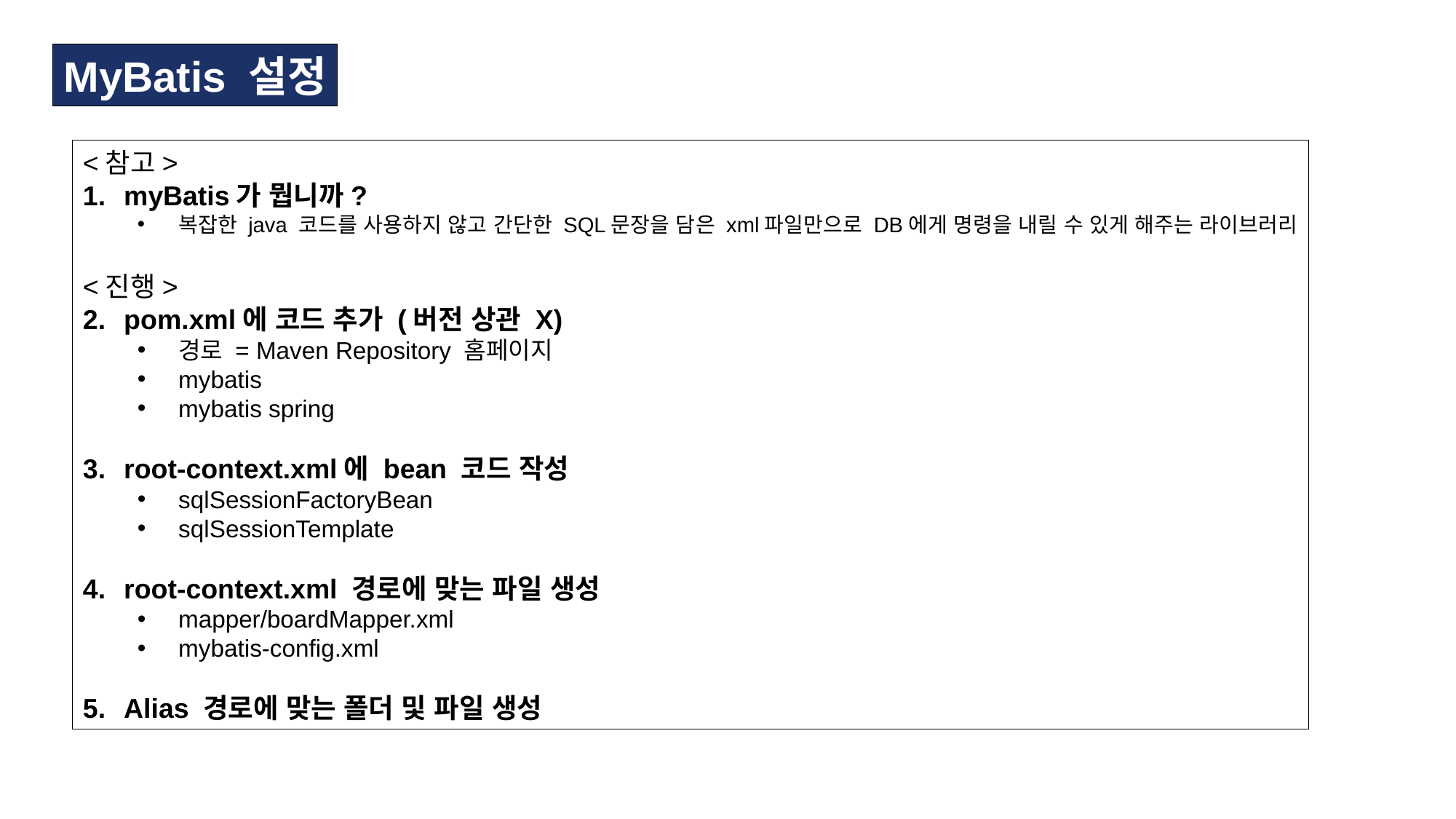

MyBatis 설정
<참고>
myBatis가 뭡니까?
복잡한 java 코드를 사용하지 않고 간단한 SQL문장을 담은 xml파일만으로 DB에게 명령을 내릴 수 있게 해주는 라이브러리

<진행>
pom.xml에 코드 추가 (버전 상관 X)
경로 = Maven Repository 홈페이지
mybatis
mybatis spring

root-context.xml에 bean 코드 작성
sqlSessionFactoryBean
sqlSessionTemplate

root-context.xml 경로에 맞는 파일 생성
mapper/boardMapper.xml
mybatis-config.xml

Alias 경로에 맞는 폴더 및 파일 생성